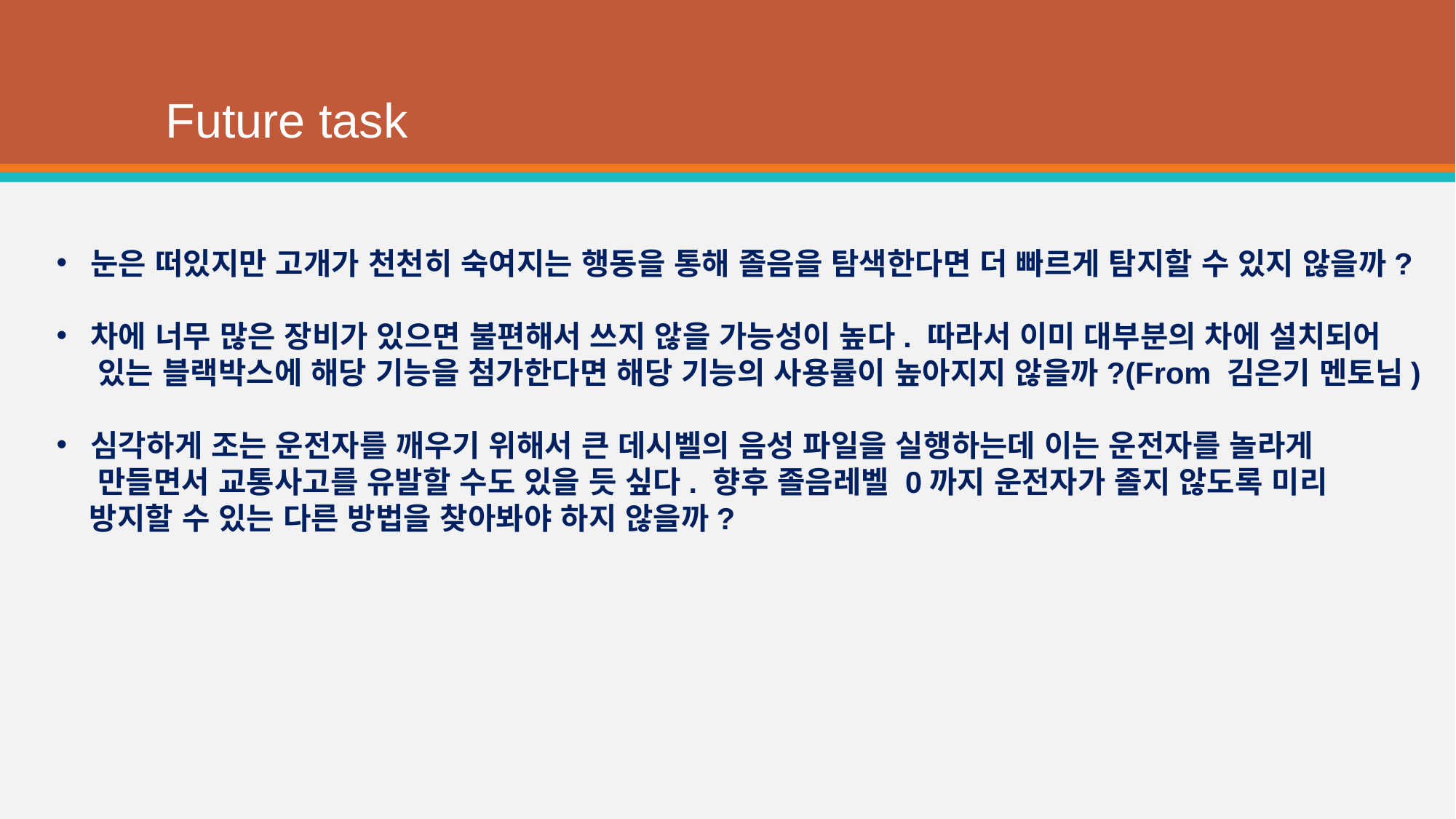

# Future task
눈은 떠있지만 고개가 천천히 숙여지는 행동을 통해 졸음을 탐색한다면 더 빠르게 탐지할 수 있지 않을까?

차에 너무 많은 장비가 있으면 불편해서 쓰지 않을 가능성이 높다. 따라서 이미 대부분의 차에 설치되어
    있는 블랙박스에 해당 기능을 첨가한다면 해당 기능의 사용률이 높아지지 않을까?(From 김은기 멘토님)

심각하게 조는 운전자를 깨우기 위해서 큰 데시벨의 음성 파일을 실행하는데 이는 운전자를 놀라게
    만들면서 교통사고를 유발할 수도 있을 듯 싶다. 향후 졸음레벨 0까지 운전자가 졸지 않도록 미리
   방지할 수 있는 다른 방법을 찾아봐야 하지 않을까?